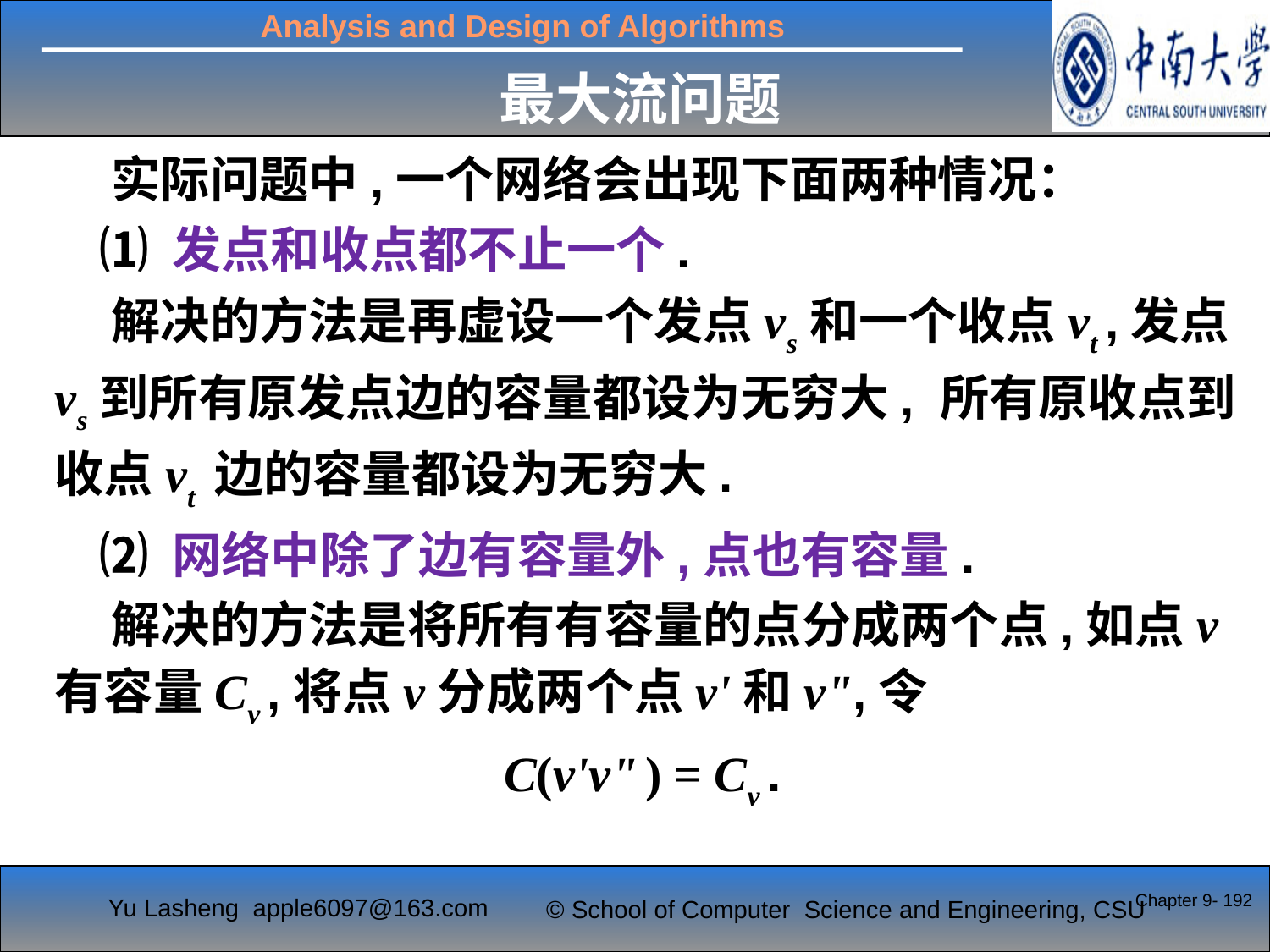

最大流问题
    实际问题中,一个网络会出现下面两种情况：
    ⑴ 发点和收点都不止一个.
    解决的方法是再虚设一个发点vs和一个收点vt ,发点vs到所有原发点边的容量都设为无穷大, 所有原收点到收点vt 边的容量都设为无穷大.
    ⑵ 网络中除了边有容量外,点也有容量.
    解决的方法是将所有有容量的点分成两个点,如点v有容量Cv ,将点v分成两个点v'和v",令
C(v'v" ) = Cv .
Chapter 9- 192